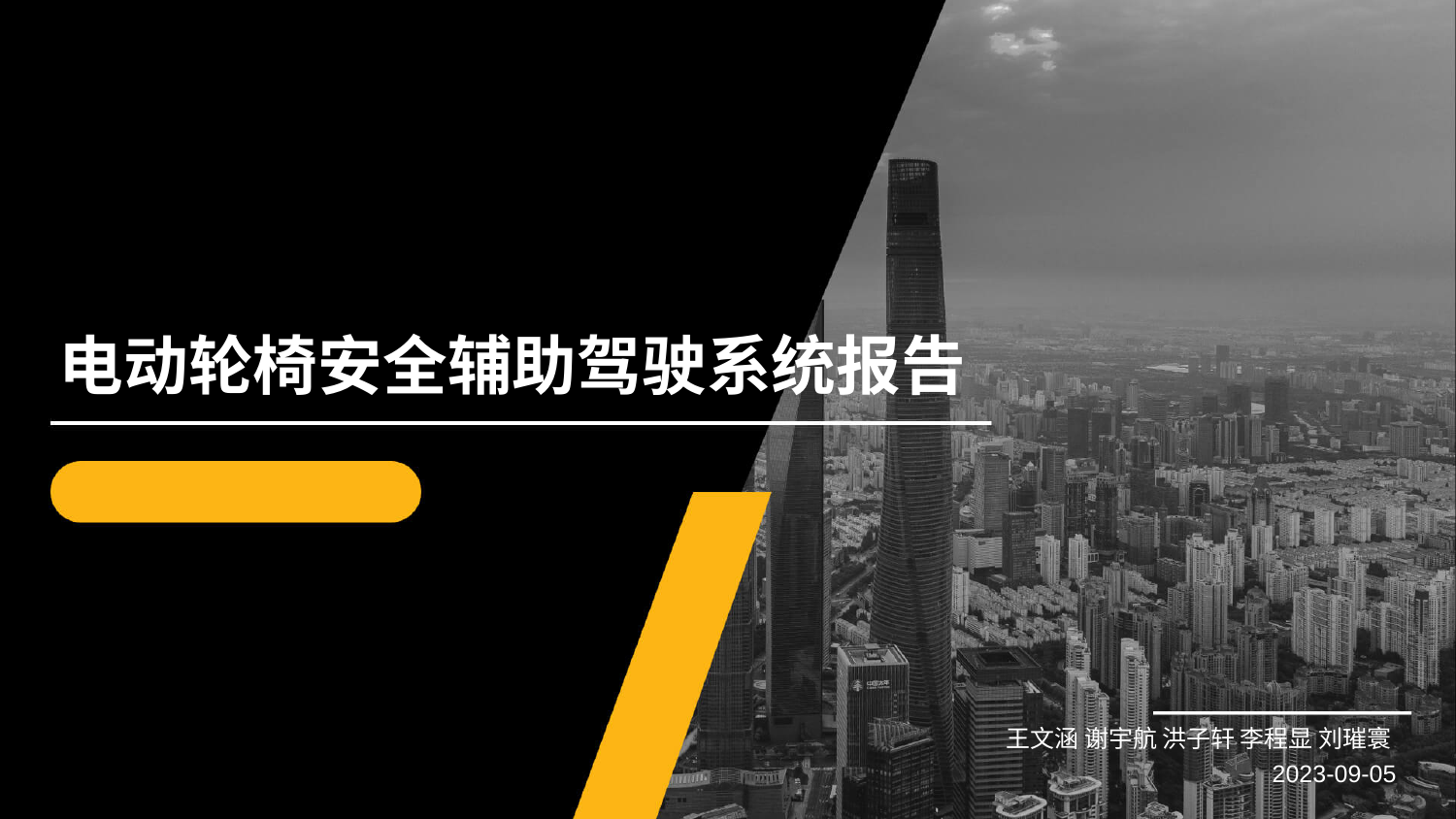

电动轮椅安全辅助驾驶系统报告
王文涵 谢宇航 洪子轩 李程显 刘璀寰
2023-09-05